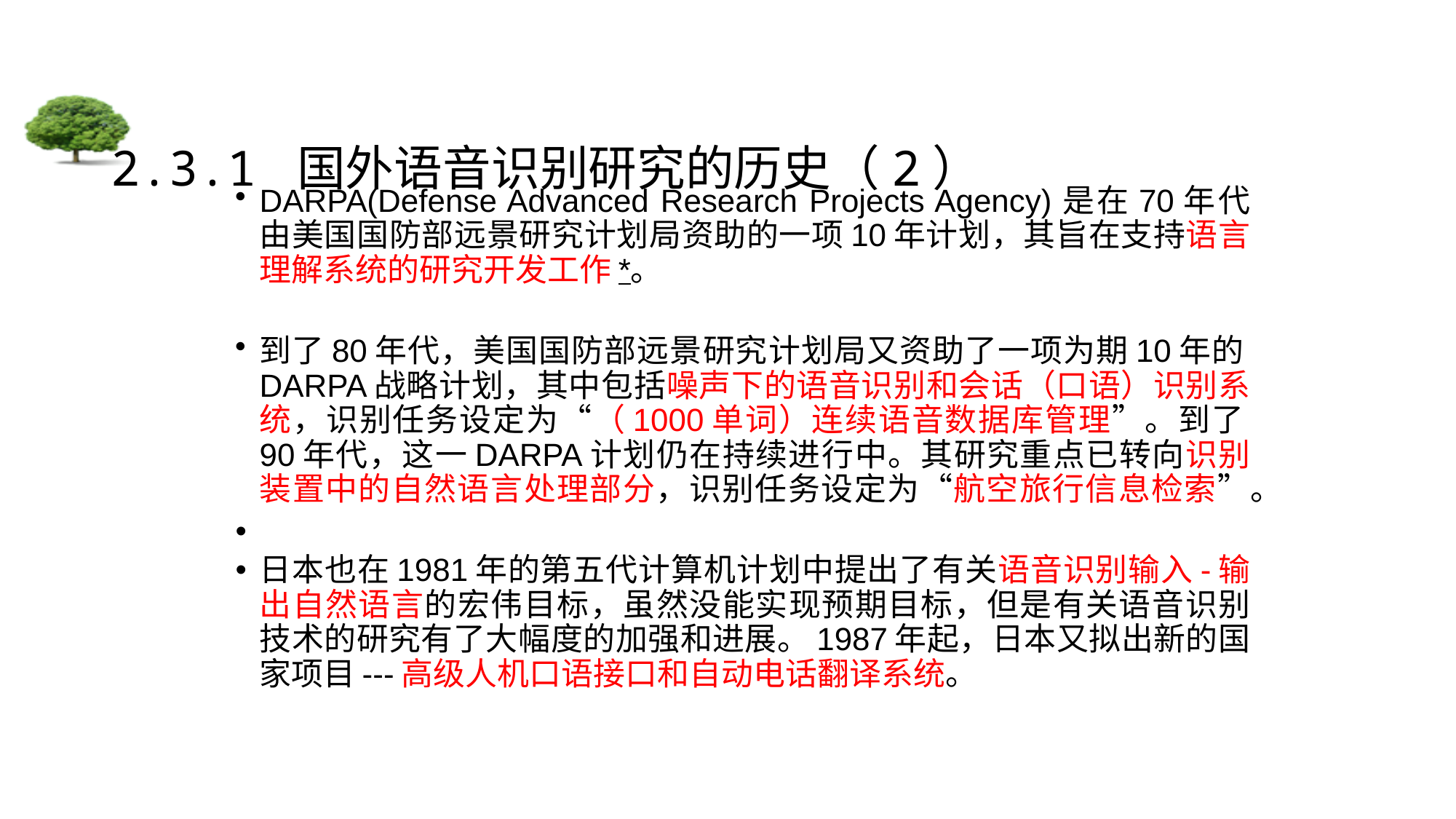

# 2.3.1 国外语音识别研究的历史（2）
DARPA(Defense Advanced Research Projects Agency)是在70年代由美国国防部远景研究计划局资助的一项10年计划，其旨在支持语言理解系统的研究开发工作*。

到了80年代，美国国防部远景研究计划局又资助了一项为期10年的DARPA战略计划，其中包括噪声下的语音识别和会话（口语）识别系统，识别任务设定为“（1000单词）连续语音数据库管理”。到了90年代，这一DARPA计划仍在持续进行中。其研究重点已转向识别装置中的自然语言处理部分，识别任务设定为“航空旅行信息检索”。

日本也在1981年的第五代计算机计划中提出了有关语音识别输入-输出自然语言的宏伟目标，虽然没能实现预期目标，但是有关语音识别技术的研究有了大幅度的加强和进展。1987年起，日本又拟出新的国家项目---高级人机口语接口和自动电话翻译系统。